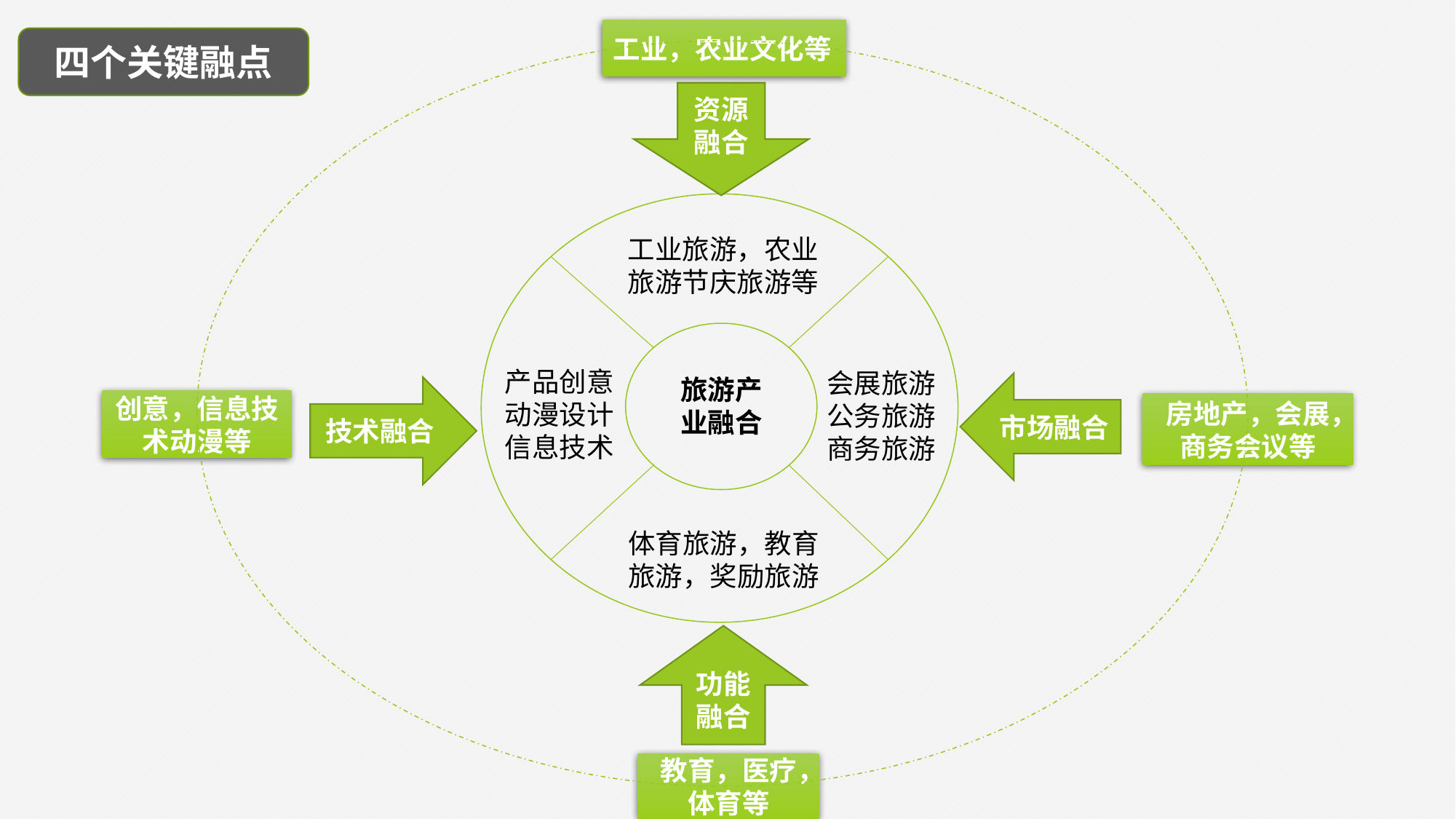

工业，农业文化等

资源融合

工业旅游，农业
旅游节庆旅游等

产品创意
动漫设计
信息技术
会展旅游
公务旅游
商务旅游
旅游产
业融合
技术融合
创意，信息技术动漫等
房地产，会展，商务会议等
体育旅游，教育旅游，奖励旅游
功能
融合
教育，医疗，体育等
市场融合
四个关键融点